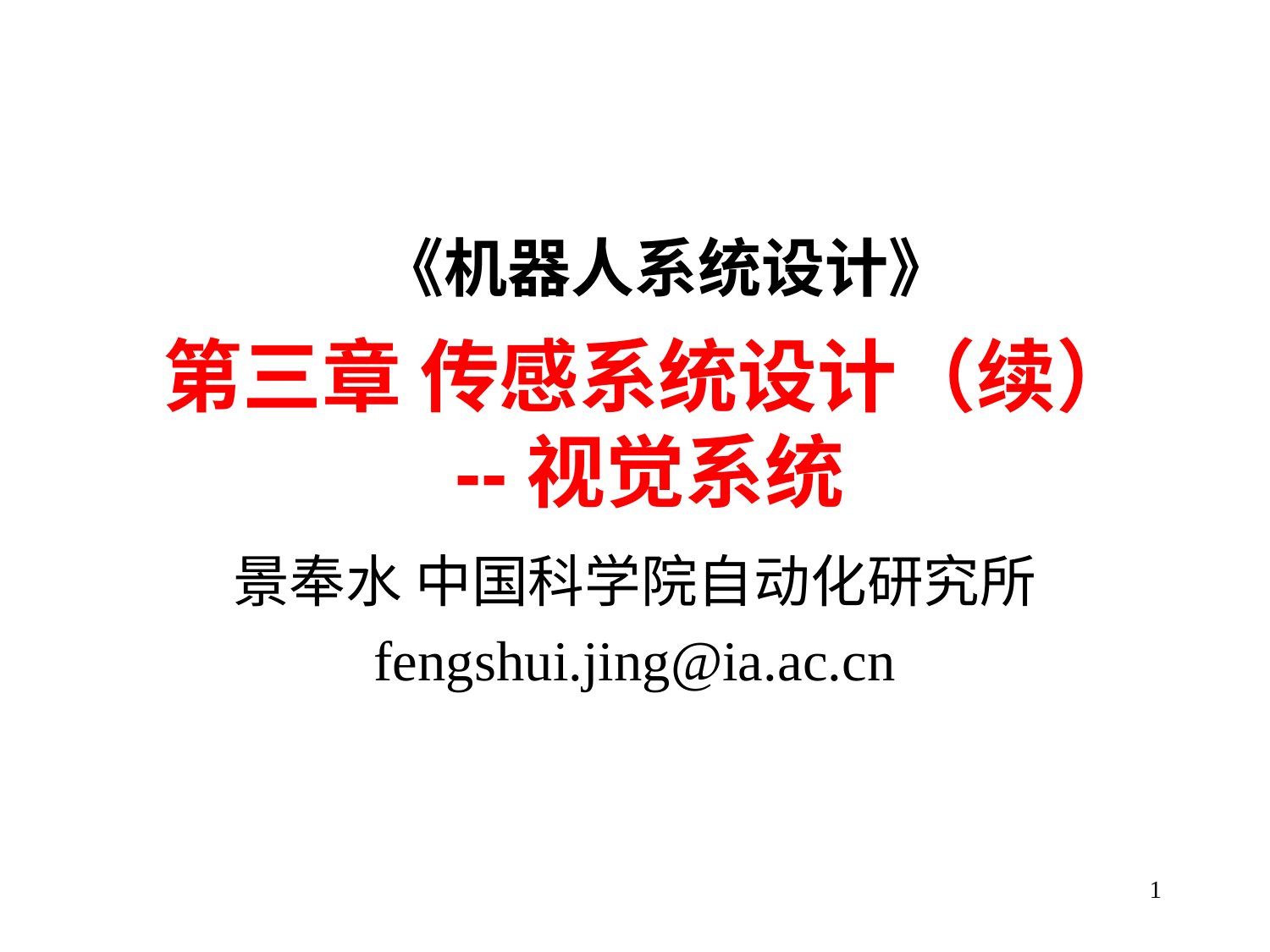

《机器人系统设计》
# 第三章 传感系统设计（续） --视觉系统
景奉水 中国科学院自动化研究所
fengshui.jing@ia.ac.cn
1